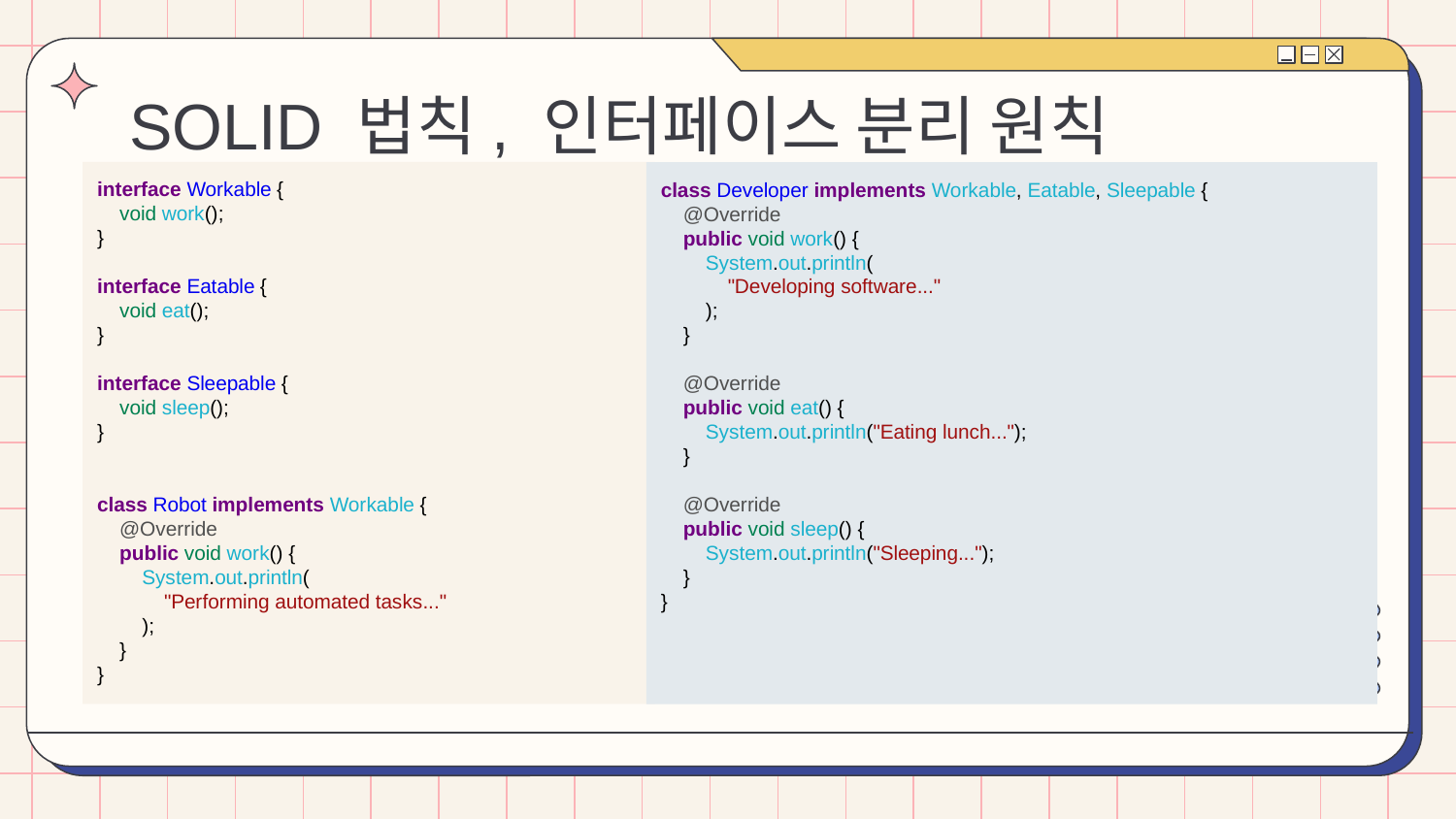

# SOLID 법칙, 인터페이스 분리 원칙
interface Workable {
    void work();
}

interface Eatable {
    void eat();
}

interface Sleepable {
    void sleep();
}

class Robot implements Workable {
    @Override
    public void work() {
        System.out.println(
            "Performing automated tasks..."
        );
    }
}

class Developer implements Workable, Eatable, Sleepable {
    @Override
    public void work() {
        System.out.println(
            "Developing software..."
        );
    }

    @Override
    public void eat() {
        System.out.println("Eating lunch...");
    }

    @Override
    public void sleep() {
        System.out.println("Sleeping...");
    }
}